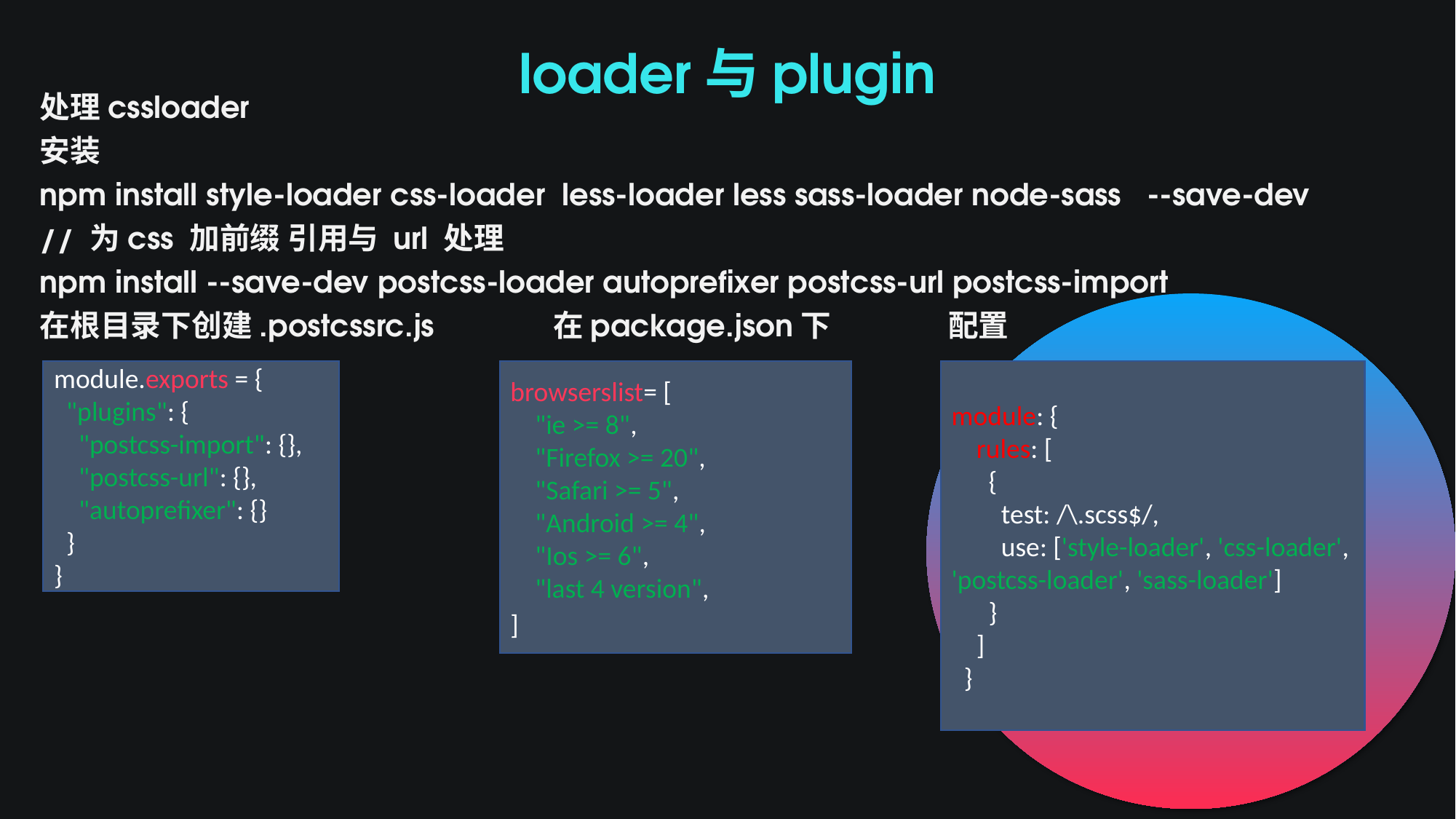

loader与plugin

处理cssloader
安装
npm install style-loader css-loader  less-loader less sass-loader node-sass   --save-dev
// 为css 加前缀 引用与 url 处理
npm install --save-dev postcss-loader autoprefixer postcss-url postcss-import
在根目录下创建.postcssrc.js             在package.json下                 配置

module.exports = {
  "plugins": {
    "postcss-import": {},
    "postcss-url": {},
    "autoprefixer": {}
  }
}
browserslist= [
    "ie >= 8",
    "Firefox >= 20",
    "Safari >= 5",
    "Android >= 4",
    "Ios >= 6",
    "last 4 version",
]
module: {
    rules: [
      {
        test: /\.scss$/,
        use: ['style-loader', 'css-loader', 'postcss-loader', 'sass-loader']
      }
    ]
  }